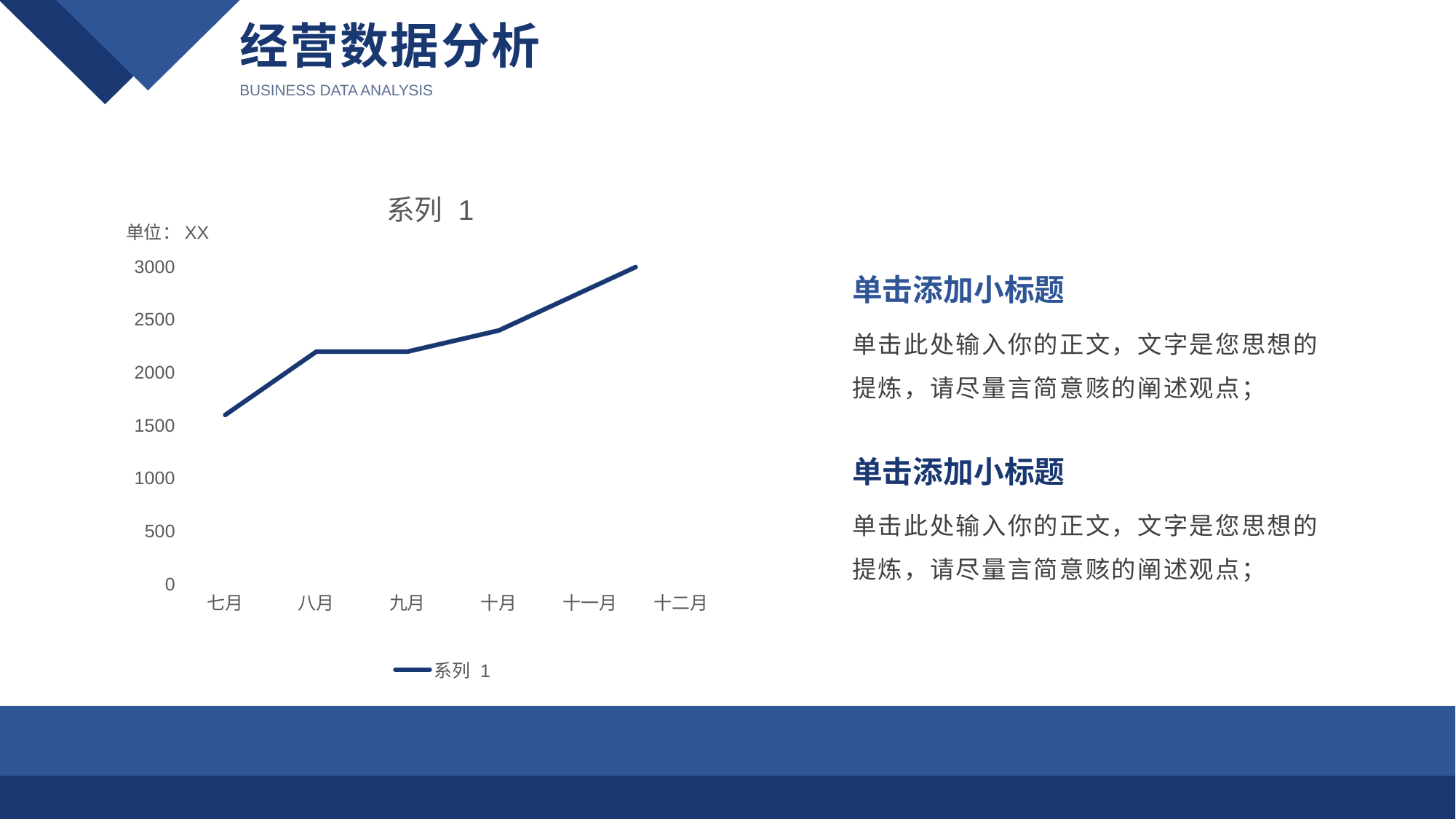

经营数据分析
Business data analysis

### Chart:

| Category | 系列 1 |
|---|---|
| 七月 | 1600.0 |
| 八月 | 2200.0 |
| 九月 | 2200.0 |
| 十月 | 2400.0 |
| 十一月 | 2800.0 |
| 十二月 | 3200.0 |
单位：XX
单击添加小标题
单击此处输入你的正文，文字是您思想的提炼，请尽量言简意赅的阐述观点；
单击添加小标题
单击此处输入你的正文，文字是您思想的提炼，请尽量言简意赅的阐述观点；